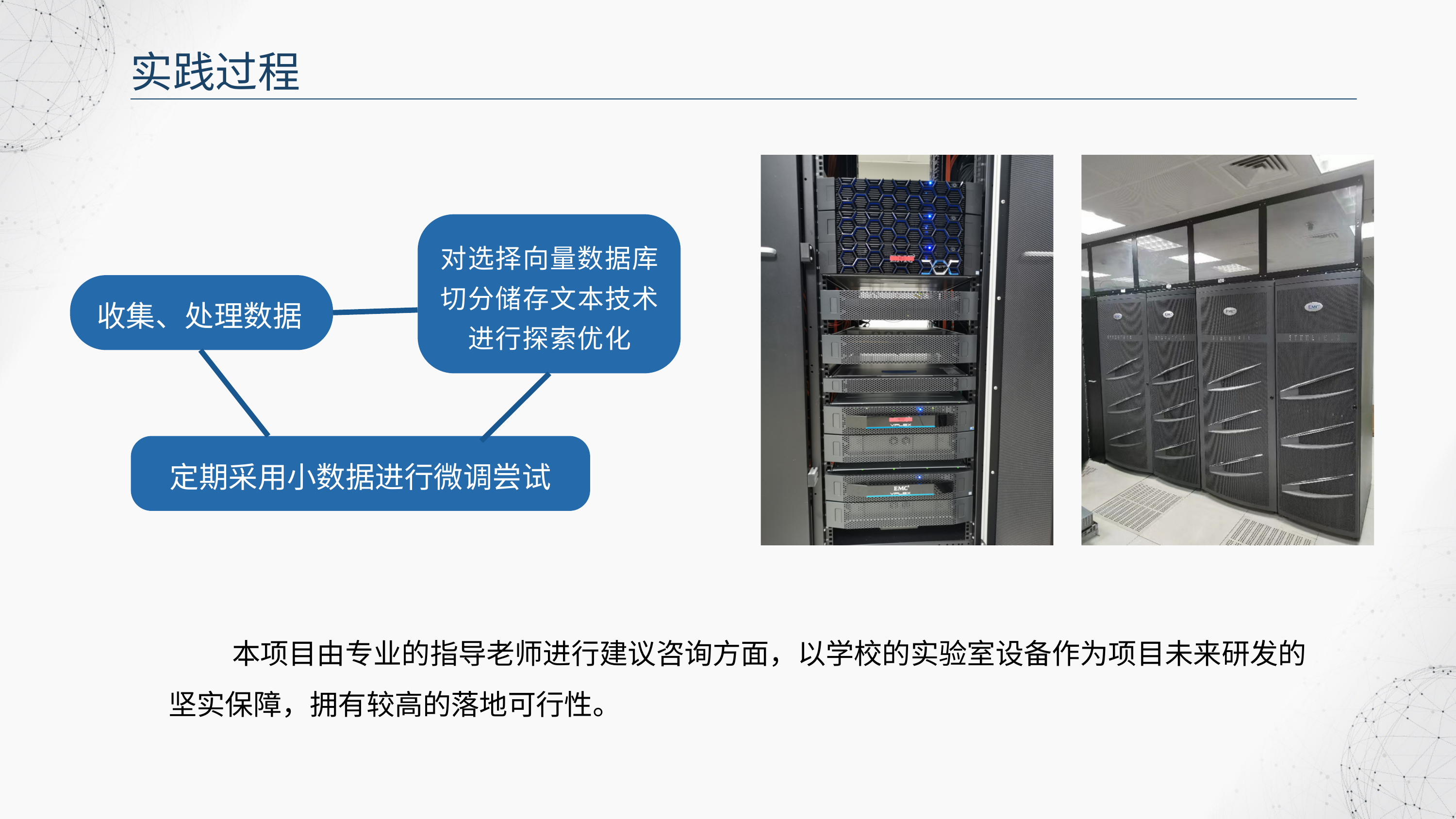

实践过程

对选择向量数据库
切分储存文本技术
进行探索优化

收集、处理数据

定期采用小数据进行微调尝试
         本项目由专业的指导老师进行建议咨询方面，以学校的实验室设备作为项目未来研发的坚实保障，拥有较高的落地可行性。